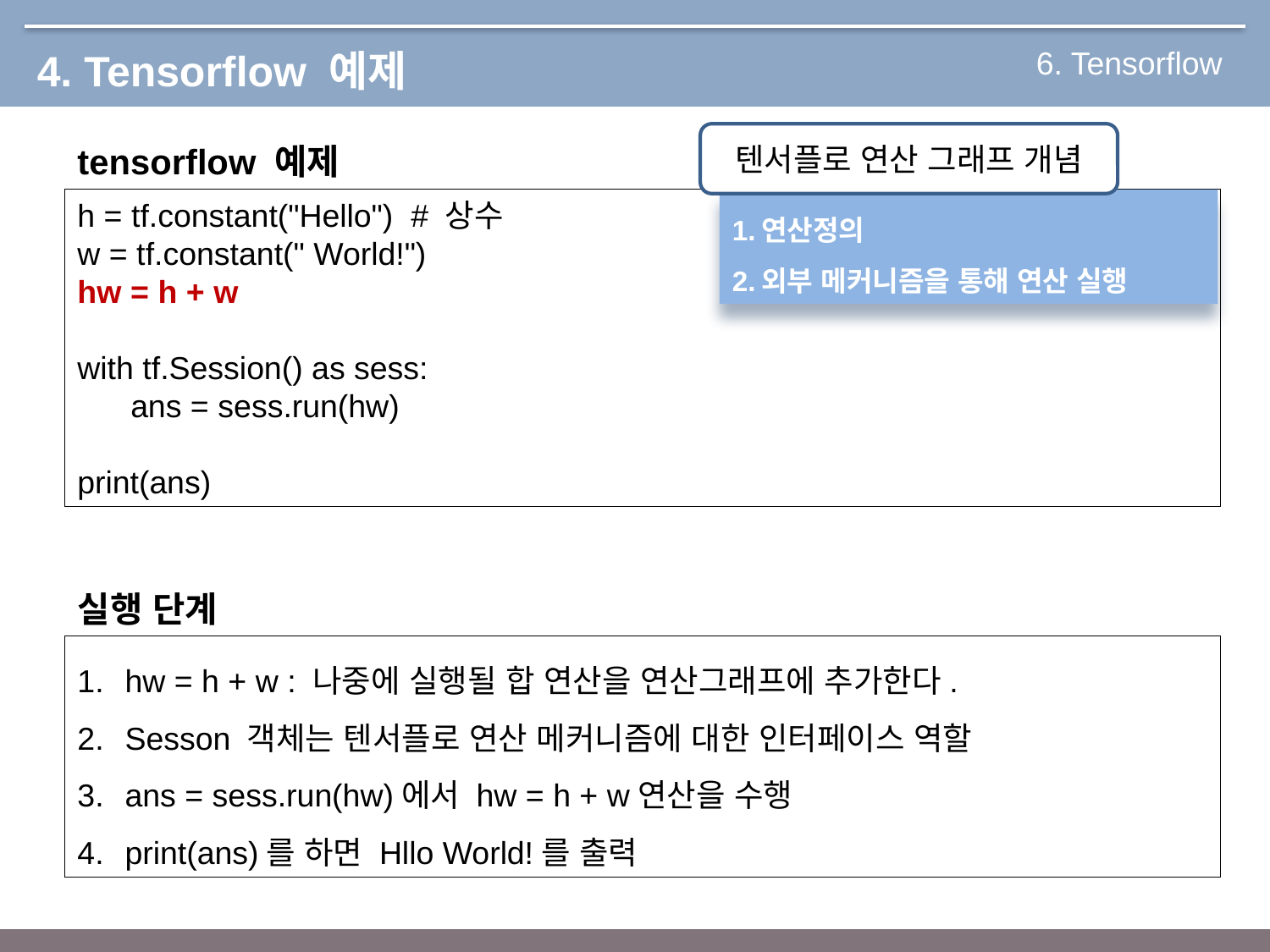

6. Tensorflow
4. Tensorflow 예제
tensorflow 예제
텐서플로 연산 그래프 개념
h = tf.constant("Hello")  # 상수
w = tf.constant(" World!")
hw = h + w

with tf.Session() as sess:
      ans = sess.run(hw)

print(ans)
1.연산정의
2.외부 메커니즘을 통해 연산 실행

실행 단계
hw = h + w : 나중에 실행될 합 연산을 연산그래프에 추가한다.
Sesson 객체는 텐서플로 연산 메커니즘에 대한 인터페이스 역할
ans = sess.run(hw)에서 hw = h + w연산을 수행
print(ans)를 하면 Hllo World!를 출력